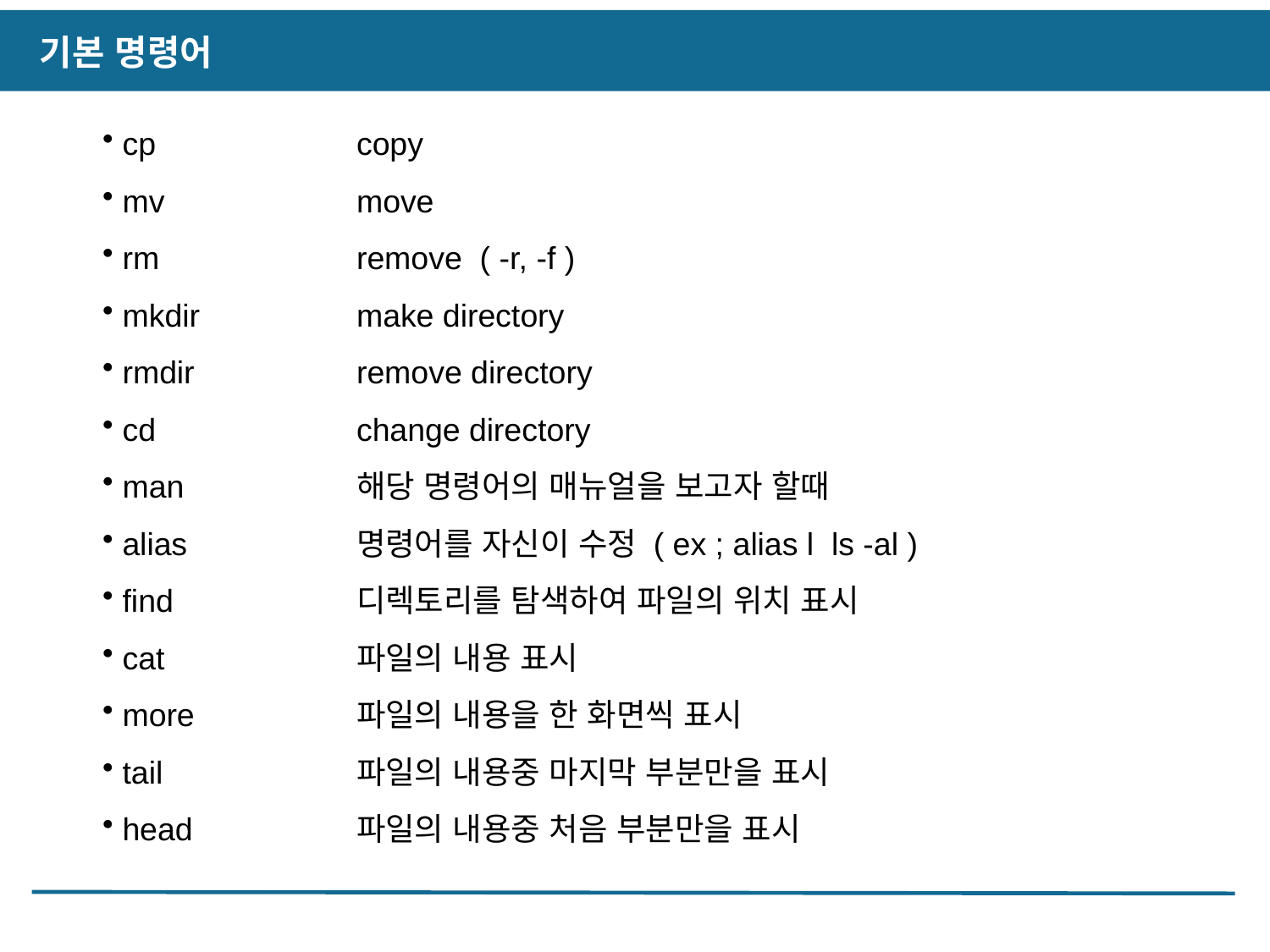

기본 명령어
 cp		copy
 mv		move
 rm		remove  ( -r, -f )
 mkdir		make directory
 rmdir		remove directory
 cd		change directory
 man		해당 명령어의 매뉴얼을 보고자 할때
 alias		명령어를 자신이 수정 ( ex ; alias l  ls -al )
 find		디렉토리를 탐색하여 파일의 위치 표시
 cat		파일의 내용 표시
 more		파일의 내용을 한 화면씩 표시
 tail		파일의 내용중 마지막 부분만을 표시
 head		파일의 내용중 처음 부분만을 표시